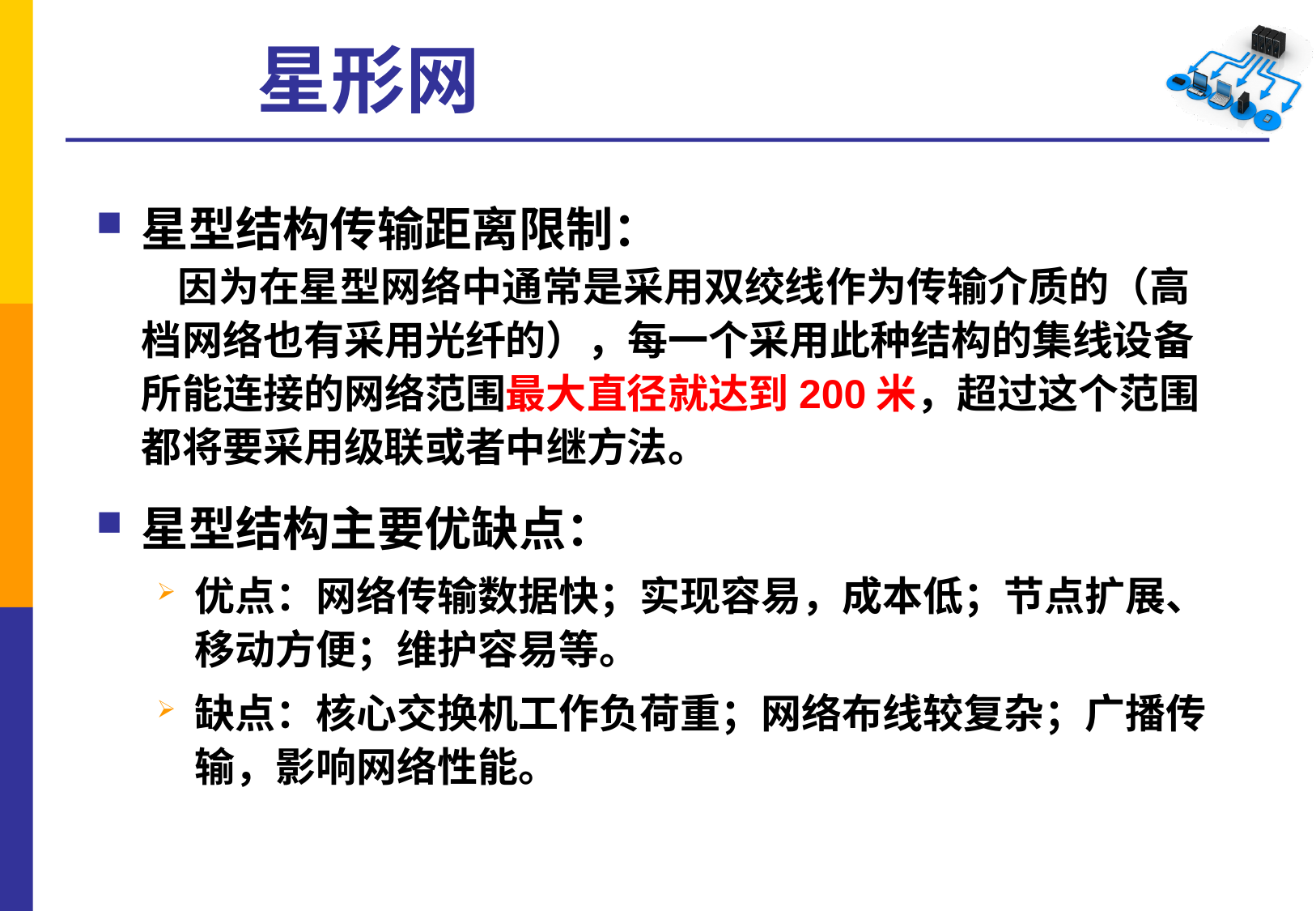

# 星形网
星型结构传输距离限制：
    因为在星型网络中通常是采用双绞线作为传输介质的（高档网络也有采用光纤的），每一个采用此种结构的集线设备所能连接的网络范围最大直径就达到200米，超过这个范围都将要采用级联或者中继方法。
星型结构主要优缺点：
优点：网络传输数据快；实现容易，成本低；节点扩展、移动方便；维护容易等。
缺点：核心交换机工作负荷重；网络布线较复杂；广播传输，影响网络性能。